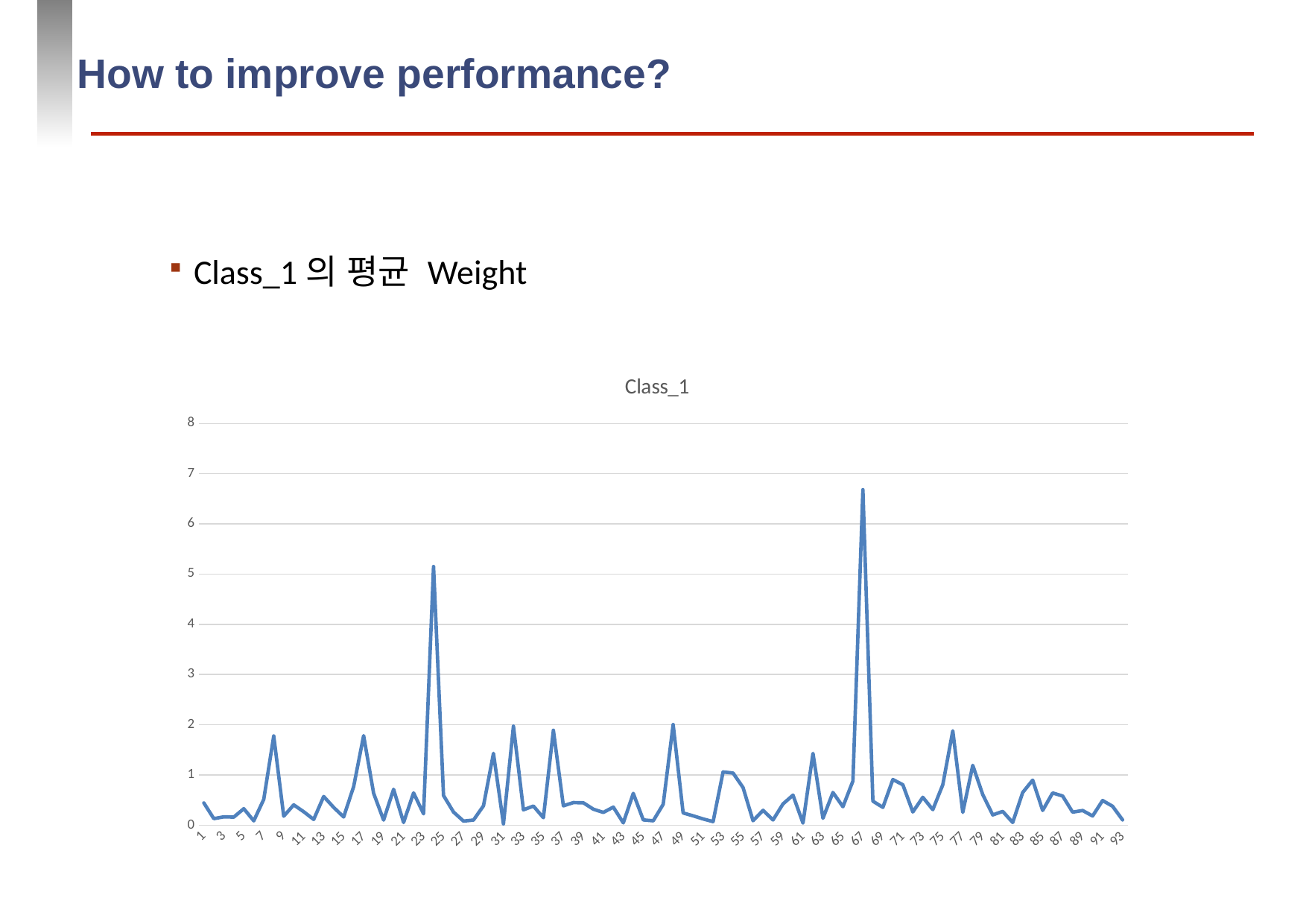

# How to improve performance?
Class_1의 평균 Weight

### Chart:

| Category | Class_1 |
|---|---|